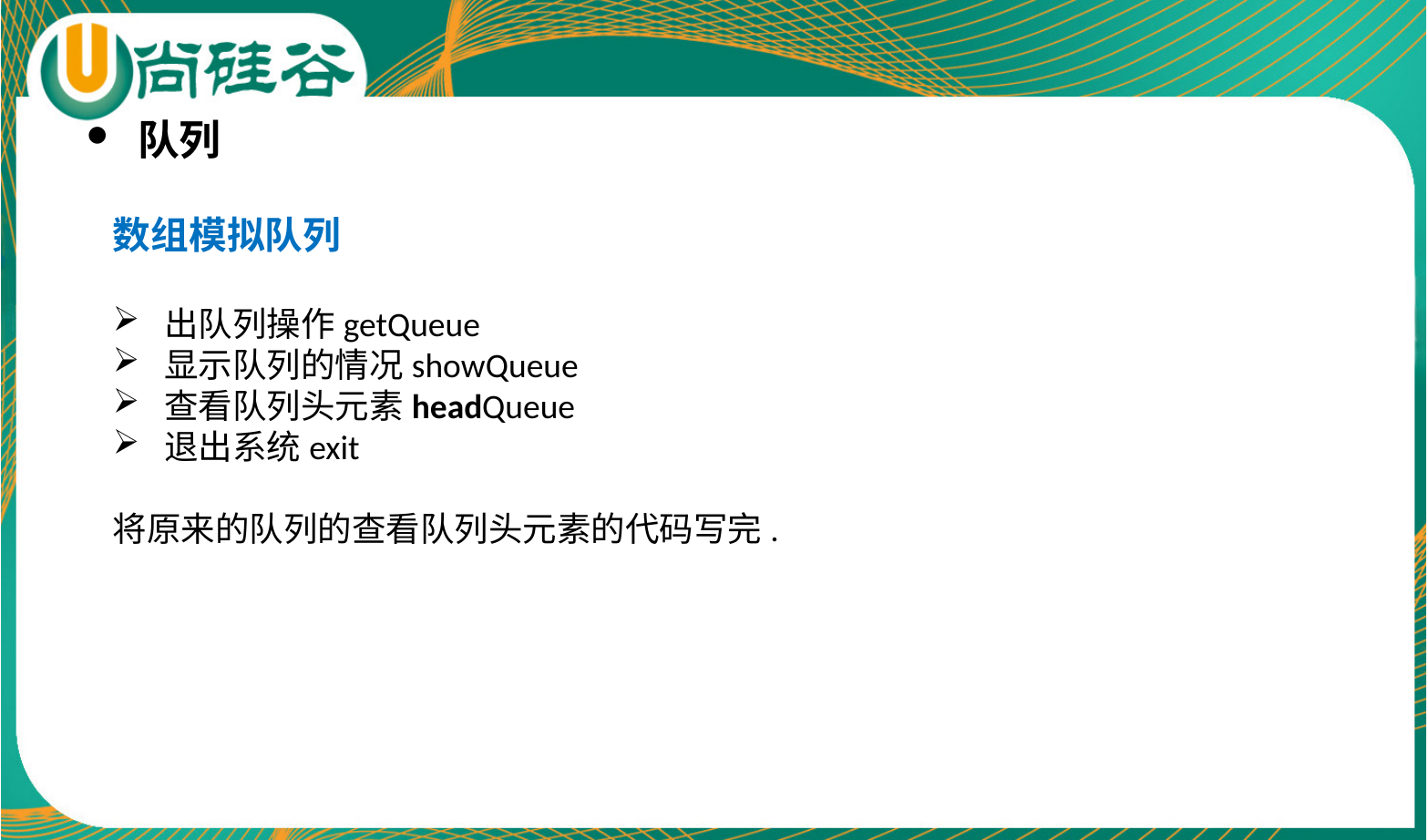

队列
数组模拟队列

出队列操作getQueue
显示队列的情况showQueue
查看队列头元素headQueue
退出系统exit

将原来的队列的查看队列头元素的代码写完.